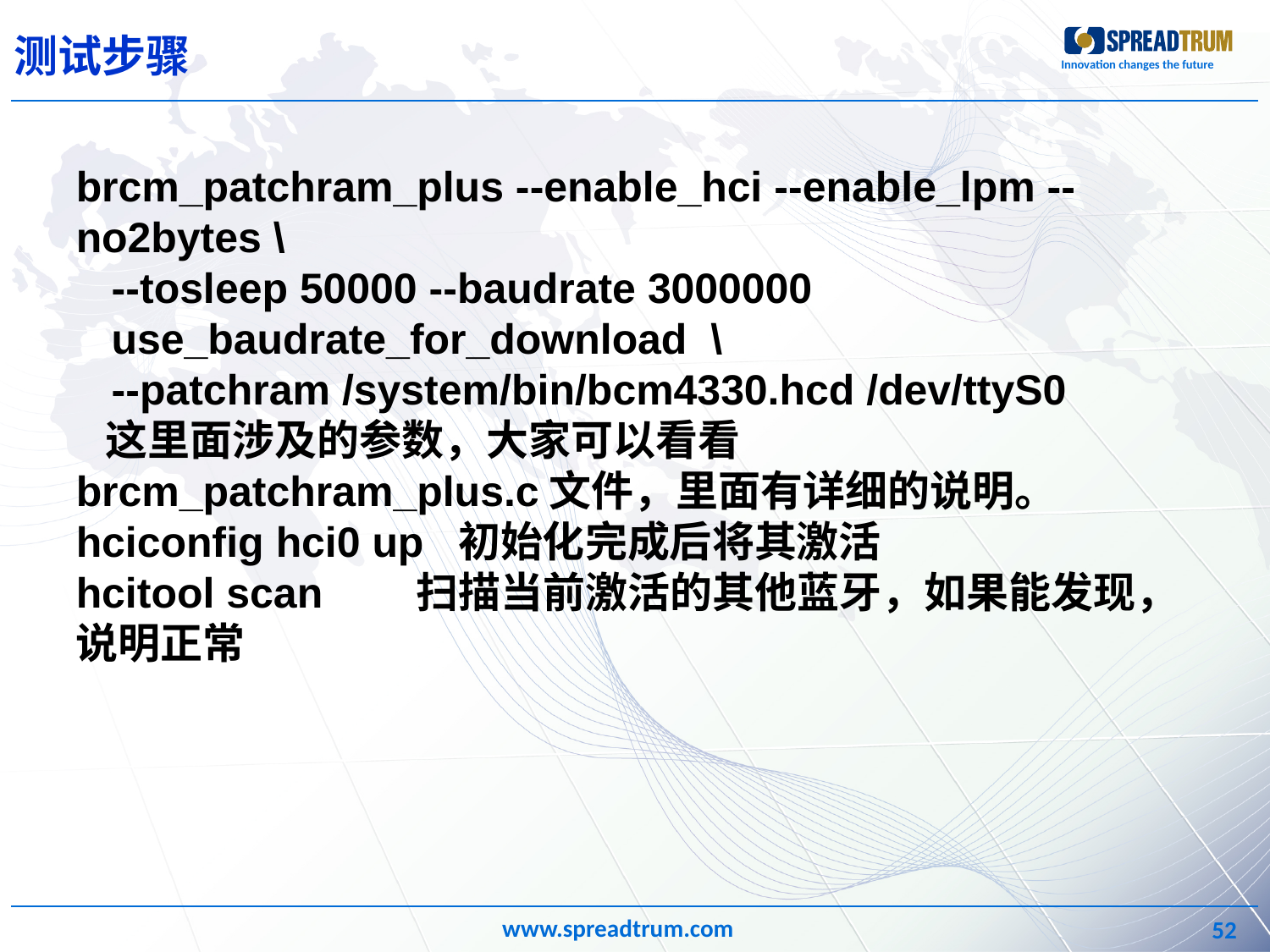

测试步骤
brcm_patchram_plus --enable_hci --enable_lpm --no2bytes \
   --tosleep 50000 --baudrate 3000000
   use_baudrate_for_download  \
   --patchram /system/bin/bcm4330.hcd /dev/ttyS0
  这里面涉及的参数，大家可以看看 brcm_patchram_plus.c文件，里面有详细的说明。
hciconfig hci0 up  初始化完成后将其激活
hcitool scan       扫描当前激活的其他蓝牙，如果能发现，说明正常